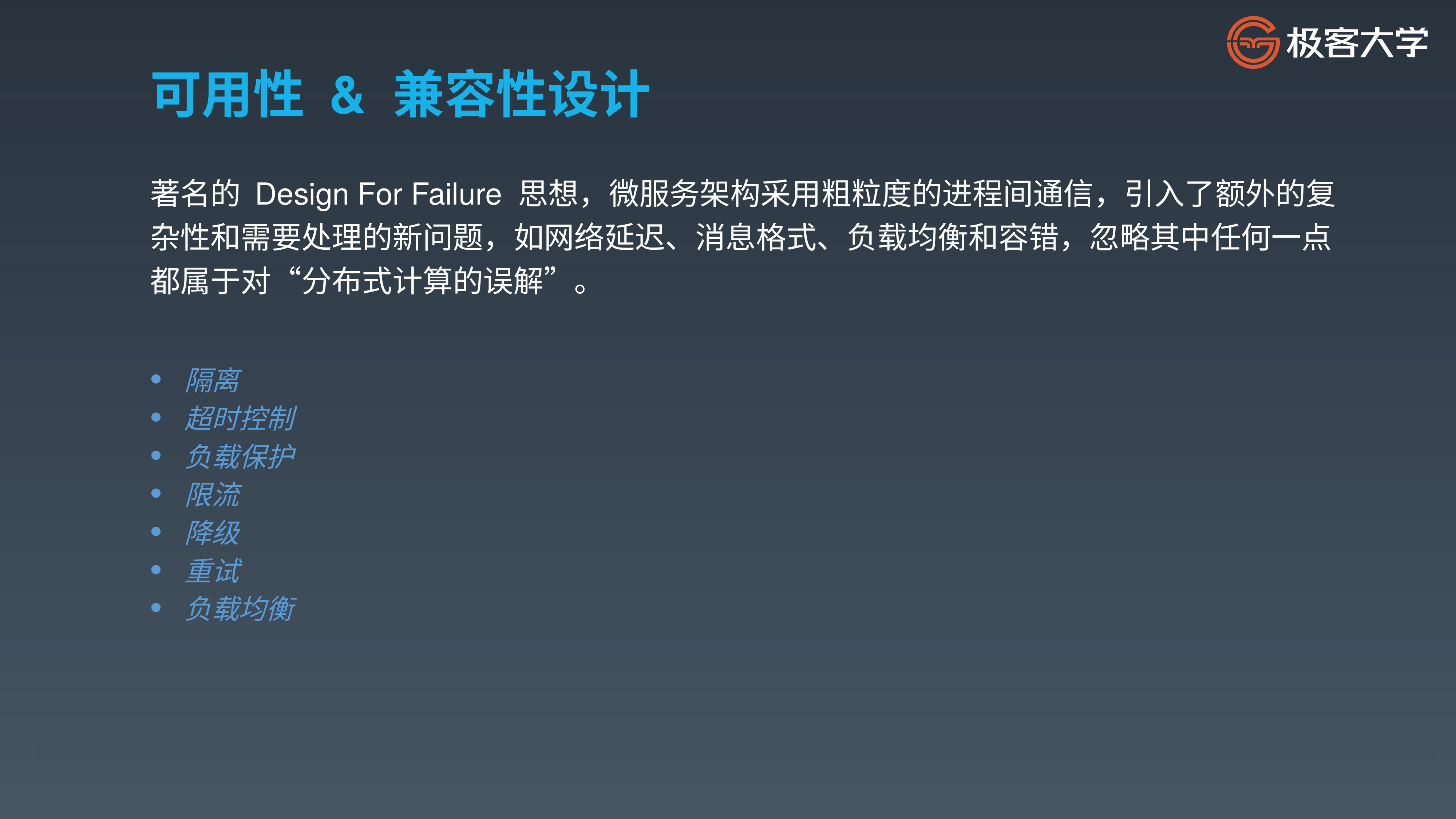

# 可用性 & 兼容性设计
著名的 Design For Failure 思想，微服务架构采用粗粒度的进程间通信，引入了额外的复杂性和需要处理的新问题，如网络延迟、消息格式、负载均衡和容错，忽略其中任何一点都属于对“分布式计算的误解”。

隔离
超时控制
负载保护
限流
降级
重试
负载均衡